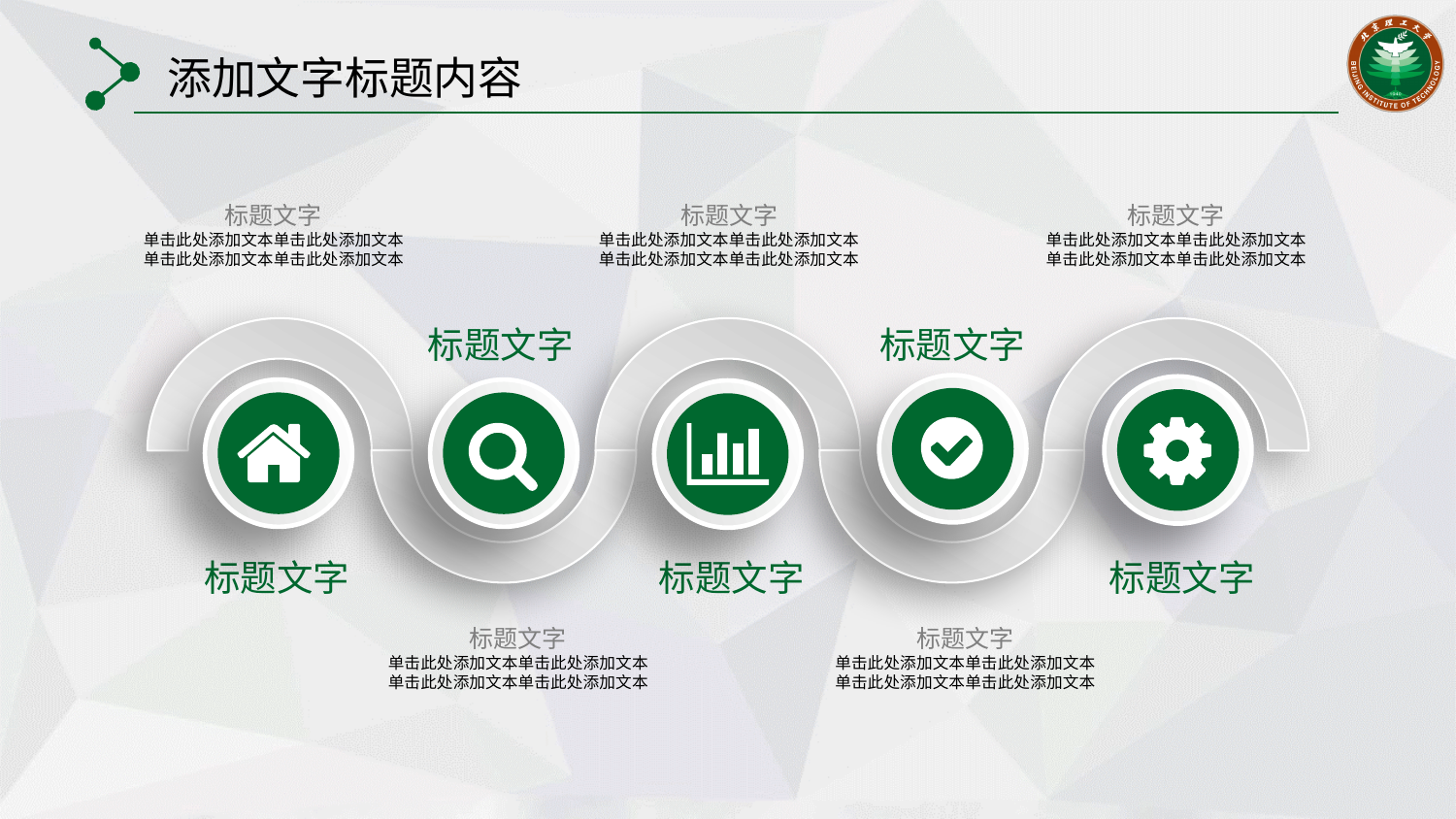

添加文字标题内容
标题文字
单击此处添加文本单击此处添加文本
单击此处添加文本单击此处添加文本
标题文字
单击此处添加文本单击此处添加文本
单击此处添加文本单击此处添加文本
标题文字
单击此处添加文本单击此处添加文本
单击此处添加文本单击此处添加文本

标题文字
标题文字

标题文字
标题文字
标题文字
标题文字
单击此处添加文本单击此处添加文本
单击此处添加文本单击此处添加文本
标题文字
单击此处添加文本单击此处添加文本
单击此处添加文本单击此处添加文本